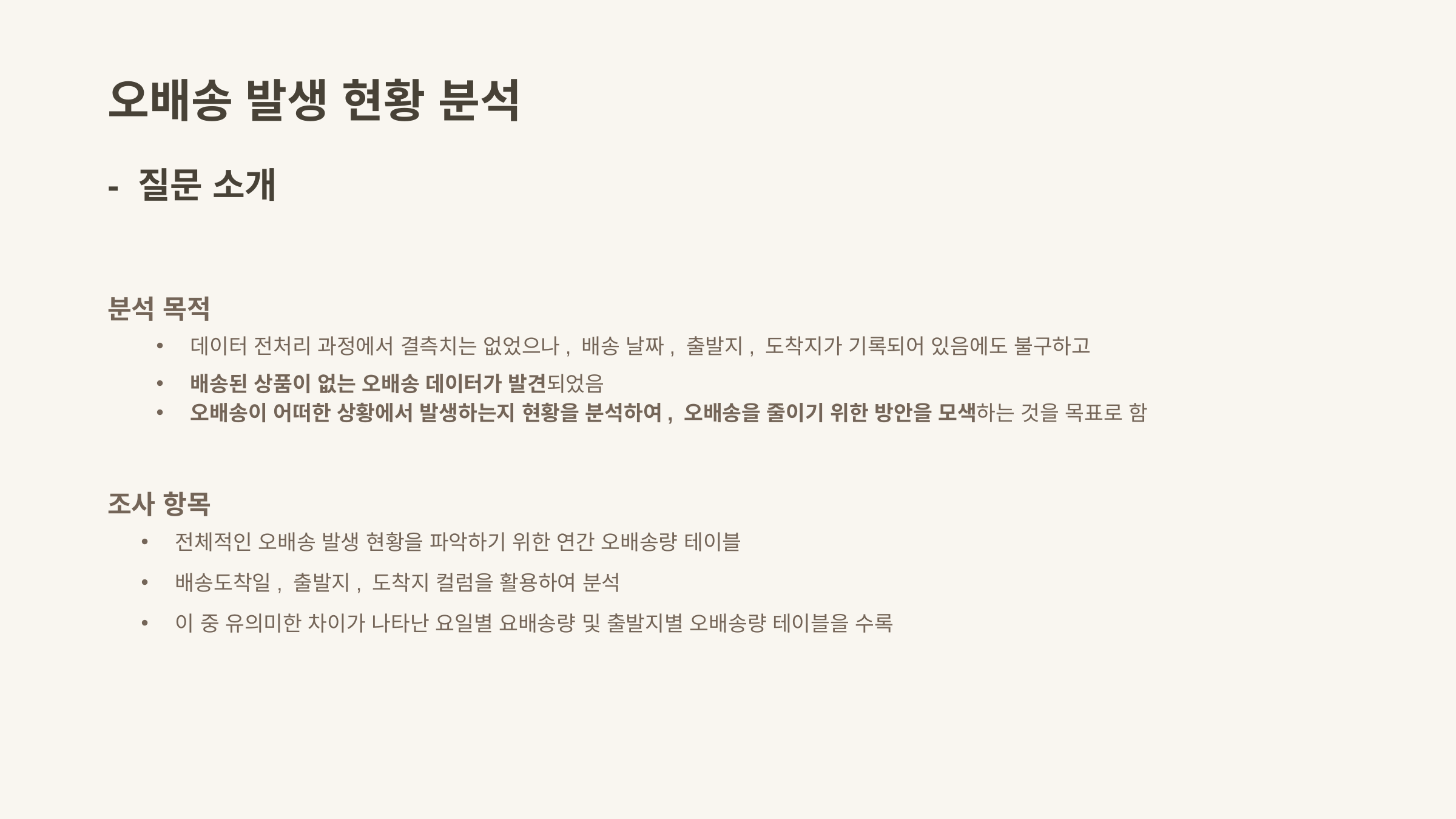

오배송 발생 현황 분석
- 질문 소개

분석 목적
데이터 전처리 과정에서 결측치는 없었으나, 배송 날짜, 출발지, 도착지가 기록되어 있음에도 불구하고
배송된 상품이 없는 오배송 데이터가 발견되었음

오배송이 어떠한 상황에서 발생하는지 현황을 분석하여, 오배송을 줄이기 위한 방안을 모색하는 것을 목표로 함

조사 항목
전체적인 오배송 발생 현황을 파악하기 위한 연간 오배송량 테이블
배송도착일, 출발지, 도착지 컬럼을 활용하여 분석

이 중 유의미한 차이가 나타난 요일별 요배송량 및 출발지별 오배송량 테이블을 수록